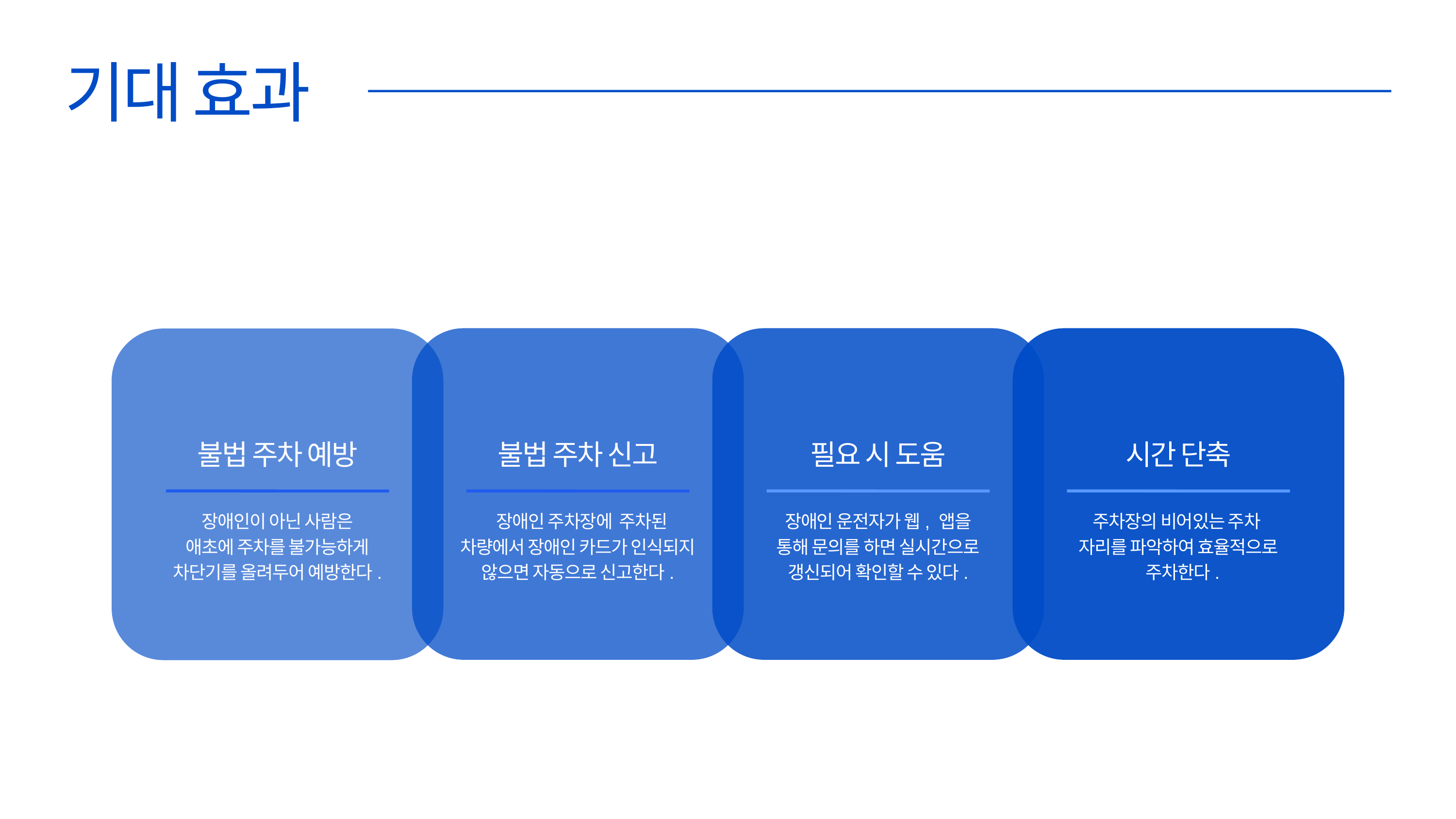

기대 효과

불법 주차 예방
불법 주차 신고
필요 시 도움
시간 단축

장애인이 아닌 사람은
애초에 주차를 불가능하게
차단기를 올려두어 예방한다.
 장애인 주차장에  주차된
차량에서 장애인 카드가 인식되지
않으면 자동으로 신고한다.

장애인 운전자가 웹, 앱을
통해 문의를 하면 실시간으로
갱신되어 확인할 수 있다.
주차장의 비어있는 주차
자리를 파악하여 효율적으로
 주차한다.